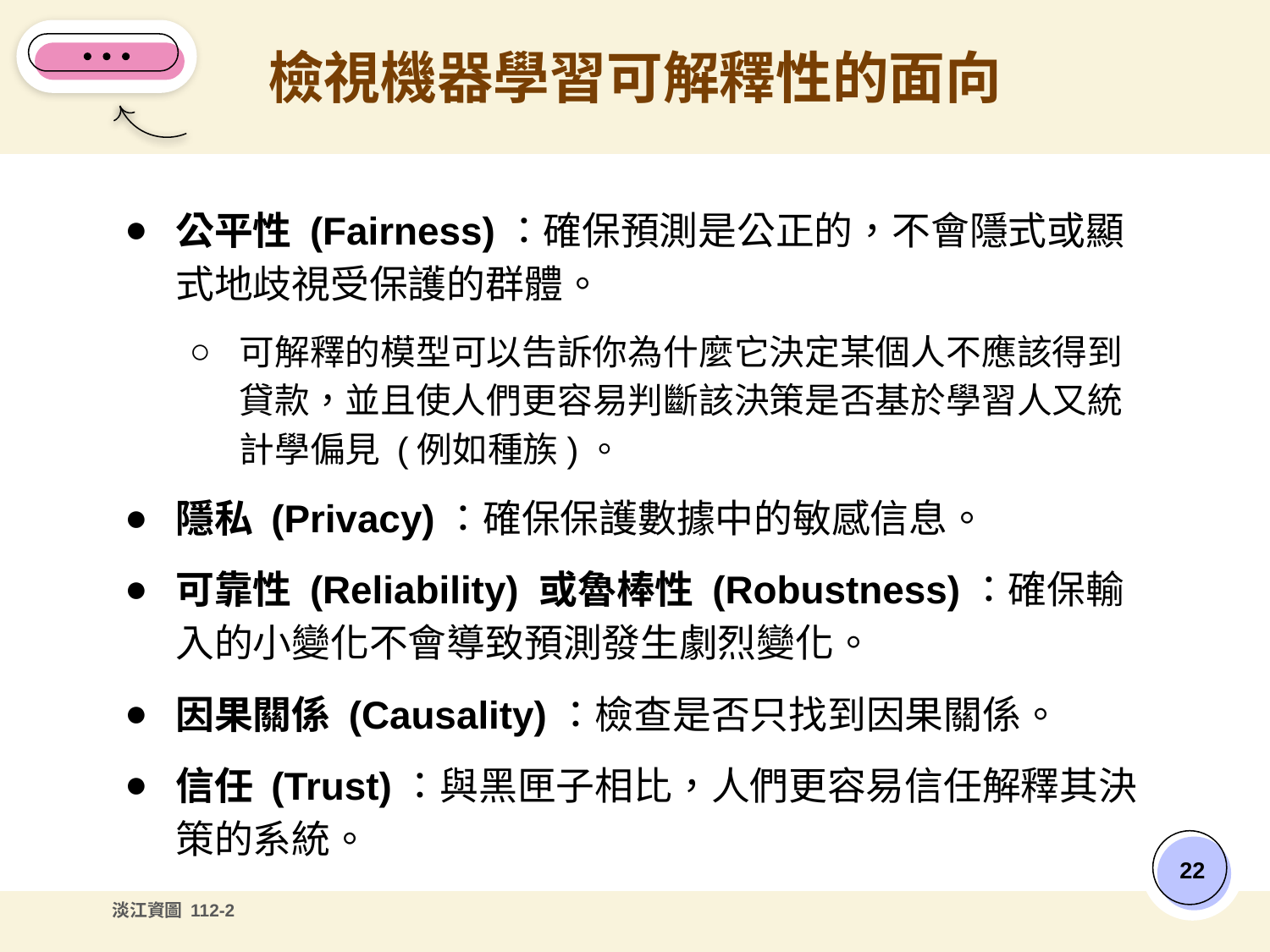

# 檢視機器學習可解釋性的面向
公平性 (Fairness)：確保預測是公正的，不會隱式或顯式地歧視受保護的群體。
可解釋的模型可以告訴你為什麼它決定某個⼈不應該得到貸款，並且使⼈們更容易判斷該決策是否基於學習⼈⼜統計學偏見 (例如種族)。
隱私 (Privacy)：確保保護數據中的敏感信息。
可靠性 (Reliability) 或魯棒性 (Robustness)：確保輸⼊的⼩變化不會導致預測發⽣劇烈變化。
因果關係 (Causality)：檢查是否只找到因果關係。
信任 (Trust)：與⿊匣⼦相⽐，⼈們更容易信任解釋其決策的系統。
22